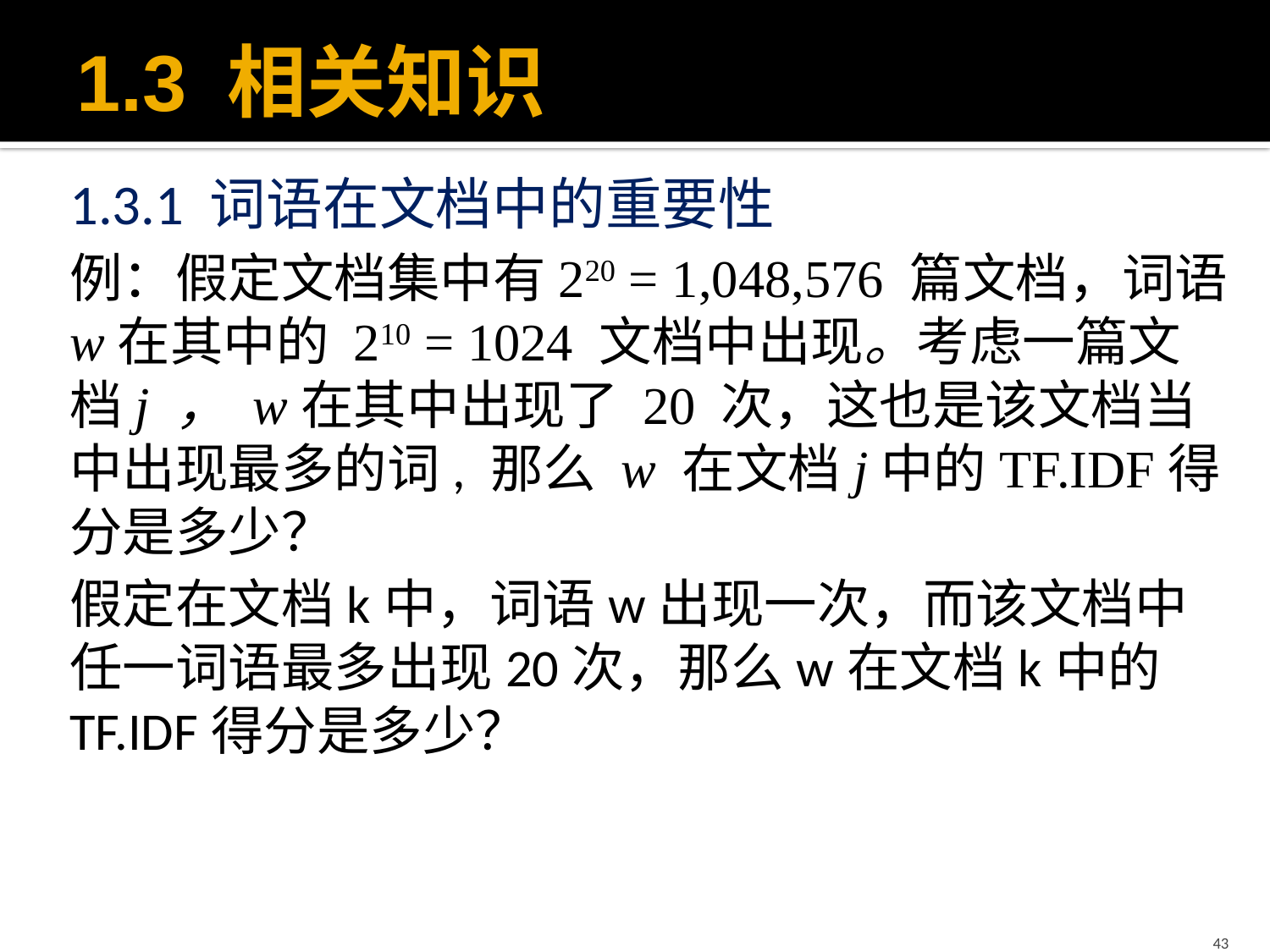

# 1.3 相关知识
1.3.1 词语在文档中的重要性
例：假定文档集中有220 = 1,048,576 篇文档，词语w在其中的 210 = 1024 文档中出现。考虑一篇文档j ， w在其中出现了 20 次，这也是该文档当中出现最多的词, 那么 w 在文档j中的TF.IDF得分是多少？
假定在文档k中，词语w出现一次，而该文档中任一词语最多出现20次，那么w在文档k中的TF.IDF得分是多少？

43